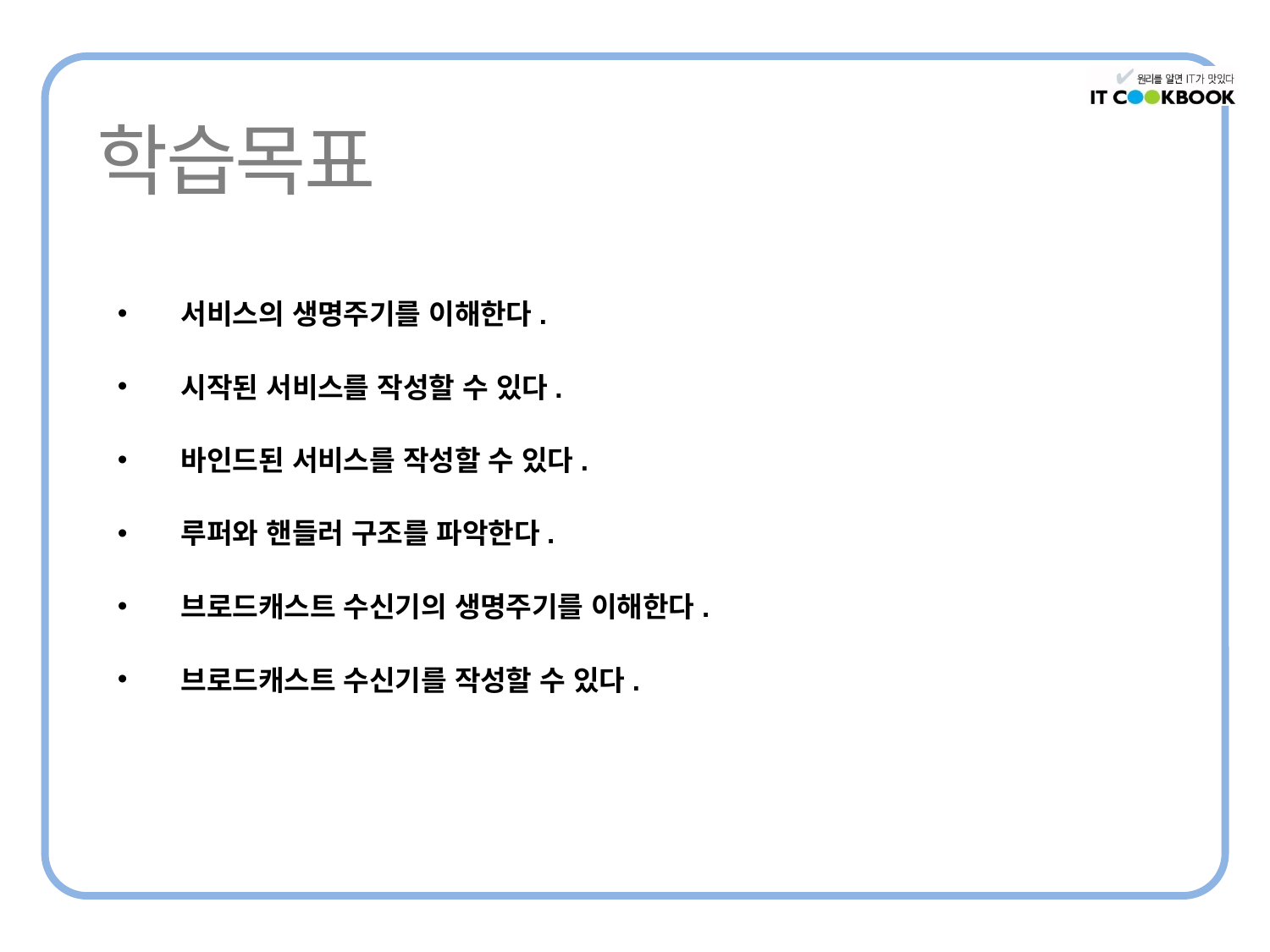

서비스의 생명주기를 이해한다.
시작된 서비스를 작성할 수 있다.
바인드된 서비스를 작성할 수 있다.
루퍼와 핸들러 구조를 파악한다.
브로드캐스트 수신기의 생명주기를 이해한다.
브로드캐스트 수신기를 작성할 수 있다.